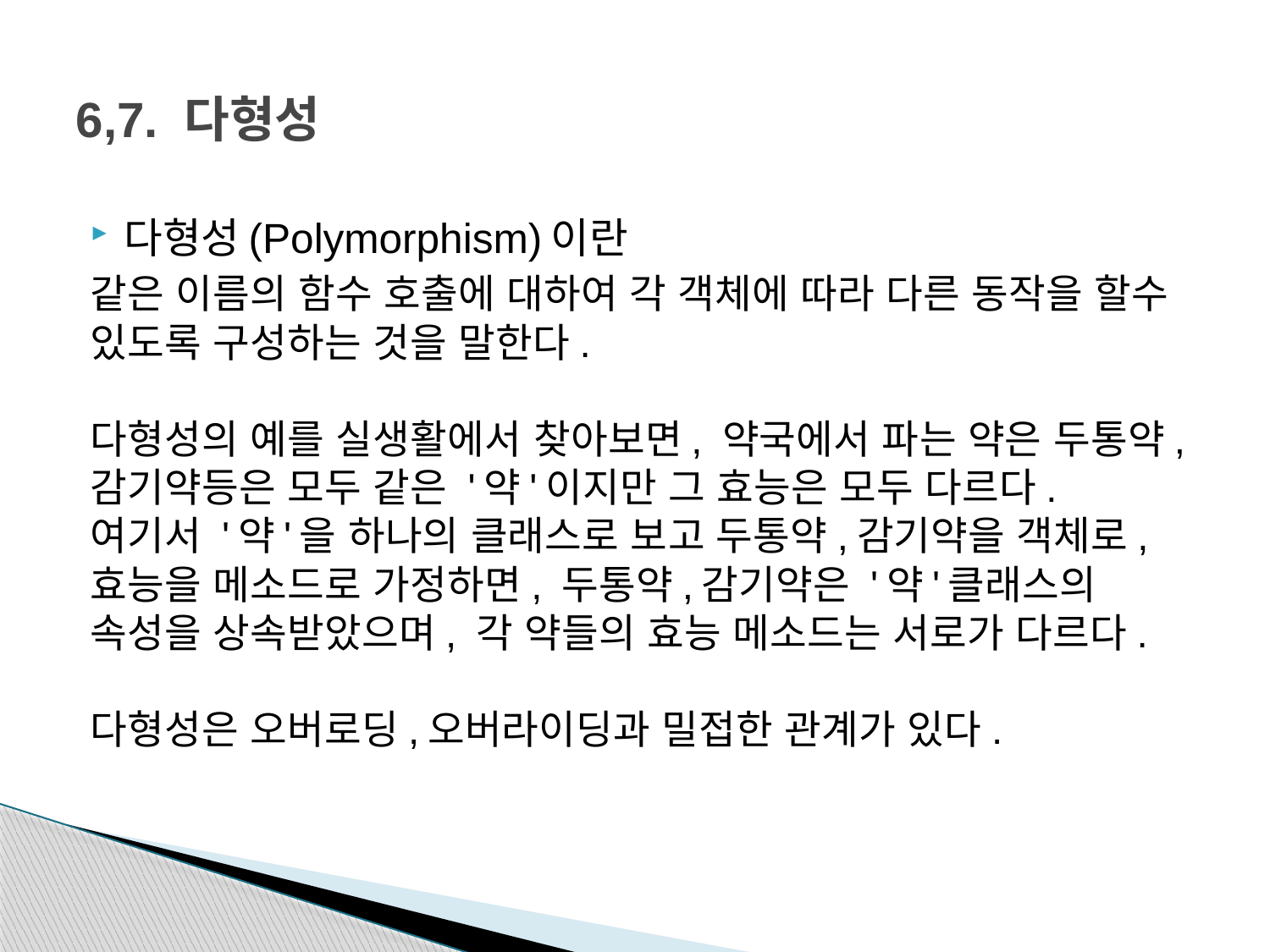

# 6,7. 다형성
다형성(Polymorphism)이란
같은 이름의 함수 호출에 대하여 각 객체에 따라 다른 동작을 할수 있도록 구성하는 것을 말한다.
 
다형성의 예를 실생활에서 찾아보면, 약국에서 파는 약은 두통약,감기약등은 모두 같은 '약'이지만 그 효능은 모두 다르다.
여기서 '약'을 하나의 클래스로 보고 두통약,감기약을 객체로, 효능을 메소드로 가정하면, 두통약,감기약은 '약'클래스의 속성을 상속받았으며, 각 약들의 효능 메소드는 서로가 다르다.
다형성은 오버로딩,오버라이딩과 밀접한 관계가 있다.